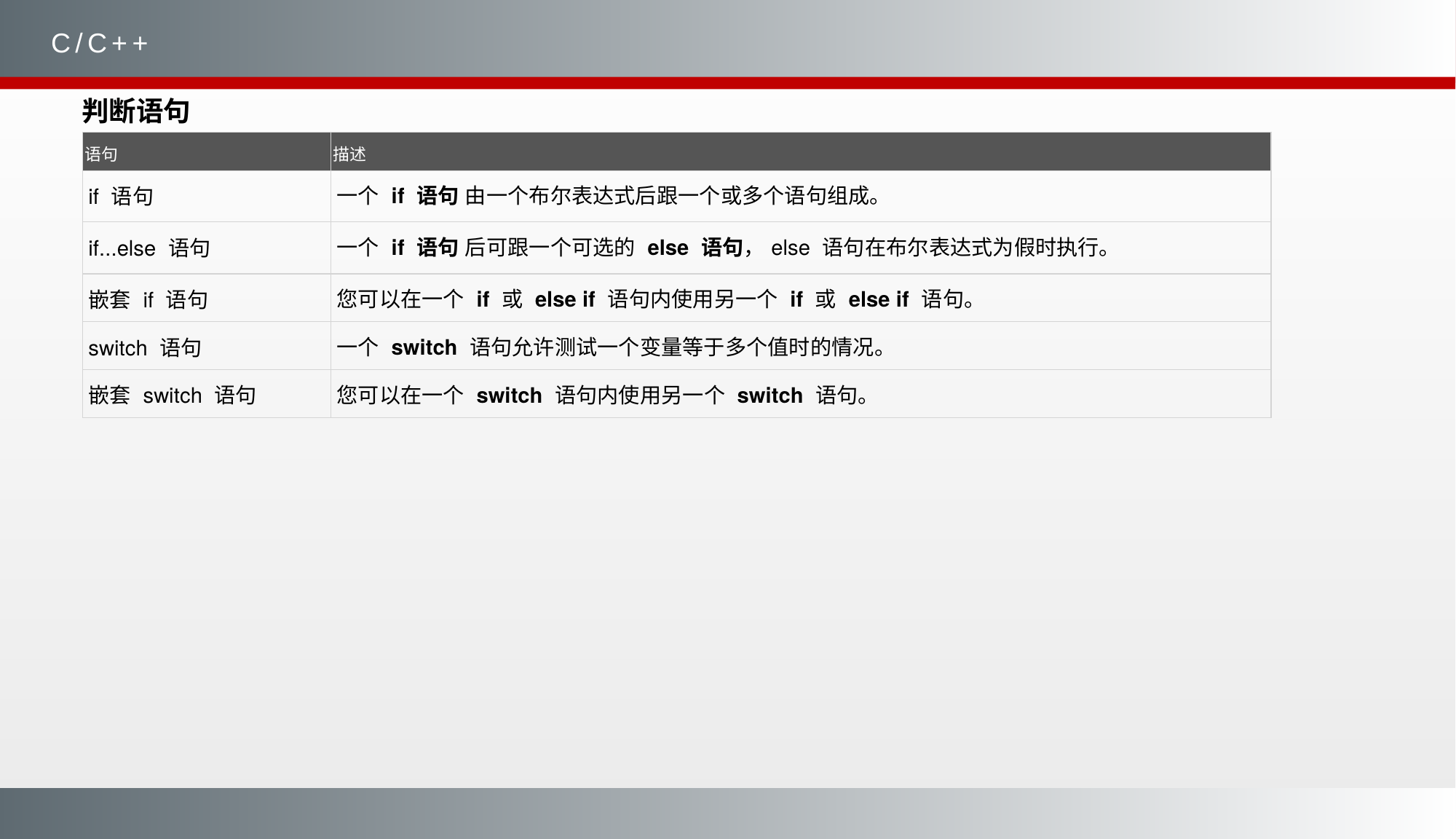

C/C++
判断语句
| 语句 | 描述 |
| --- | --- |
| if 语句 | 一个 if 语句 由一个布尔表达式后跟一个或多个语句组成。 |
| if...else 语句 | 一个 if 语句 后可跟一个可选的 else 语句，else 语句在布尔表达式为假时执行。 |
| 嵌套 if 语句 | 您可以在一个 if 或 else if 语句内使用另一个 if 或 else if 语句。 |
| switch 语句 | 一个 switch 语句允许测试一个变量等于多个值时的情况。 |
| 嵌套 switch 语句 | 您可以在一个 switch 语句内使用另一个 switch 语句。 |